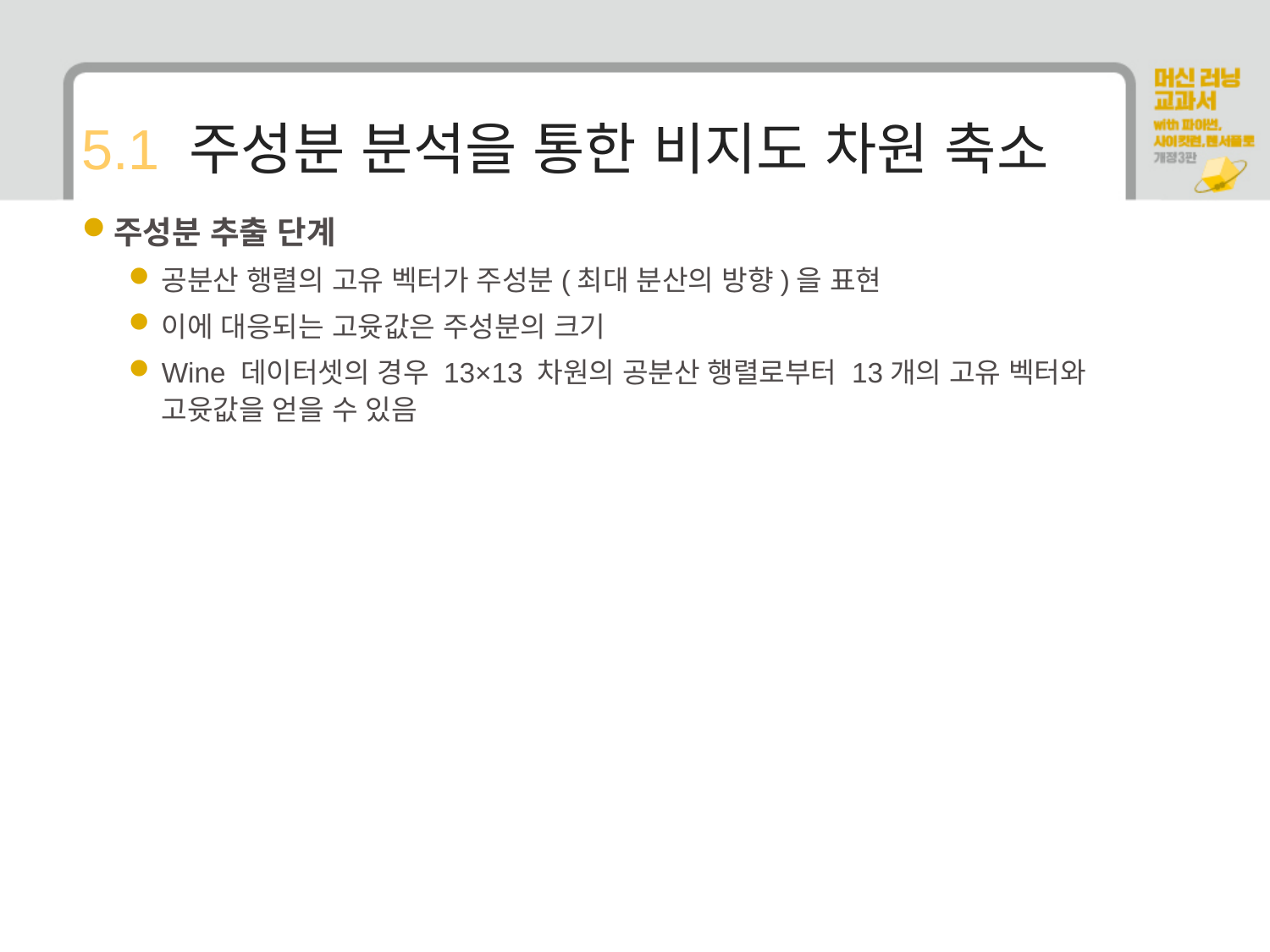

# 5.1 주성분 분석을 통한 비지도 차원 축소
주성분 추출 단계
공분산 행렬의 고유 벡터가 주성분(최대 분산의 방향)을 표현
이에 대응되는 고윳값은 주성분의 크기
Wine 데이터셋의 경우 13×13 차원의 공분산 행렬로부터 13개의 고유 벡터와 고윳값을 얻을 수 있음